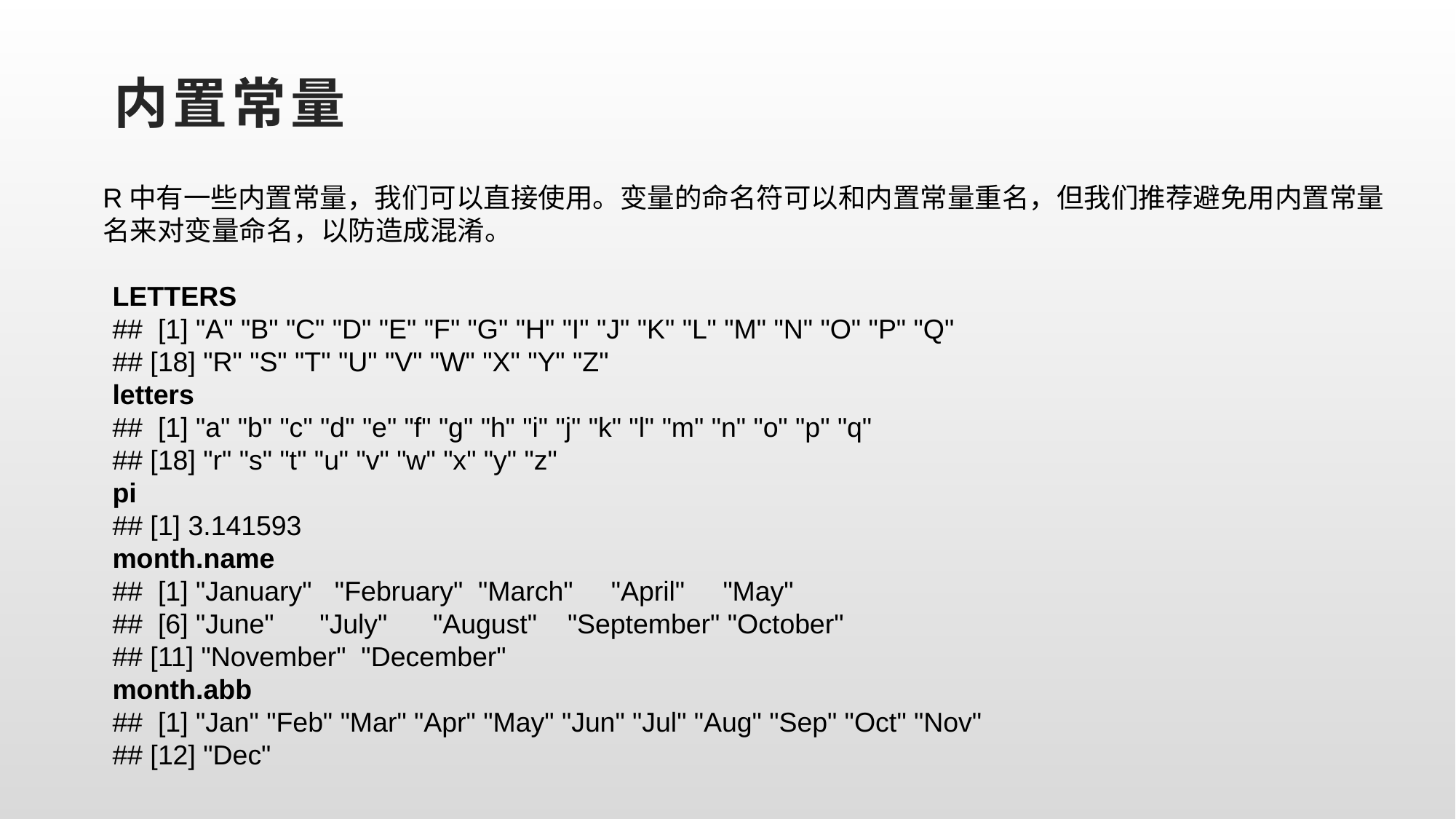

# 内置常量
R中有一些内置常量，我们可以直接使用。变量的命名符可以和内置常量重名，但我们推荐避免用内置常量名来对变量命名，以防造成混淆。
LETTERS
##  [1] "A" "B" "C" "D" "E" "F" "G" "H" "I" "J" "K" "L" "M" "N" "O" "P" "Q"
## [18] "R" "S" "T" "U" "V" "W" "X" "Y" "Z"
letters
##  [1] "a" "b" "c" "d" "e" "f" "g" "h" "i" "j" "k" "l" "m" "n" "o" "p" "q"
## [18] "r" "s" "t" "u" "v" "w" "x" "y" "z"
pi
## [1] 3.141593
month.name
##  [1] "January"   "February"  "March"     "April"     "May"
##  [6] "June"      "July"      "August"    "September" "October"
## [11] "November"  "December"
month.abb
##  [1] "Jan" "Feb" "Mar" "Apr" "May" "Jun" "Jul" "Aug" "Sep" "Oct" "Nov"
## [12] "Dec"